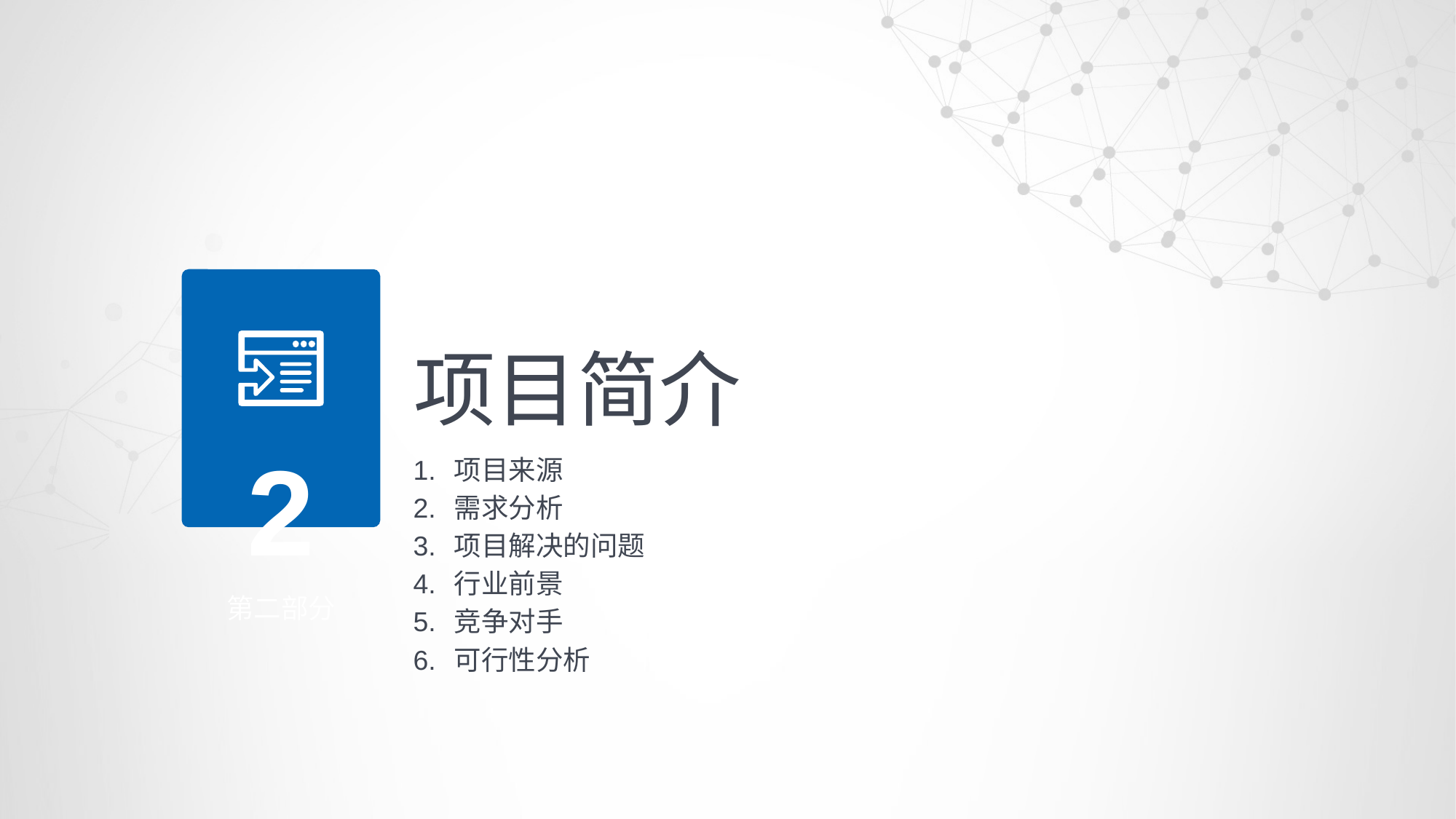

项目简介
2
项目来源
需求分析
项目解决的问题
行业前景
竞争对手
可行性分析
第二部分